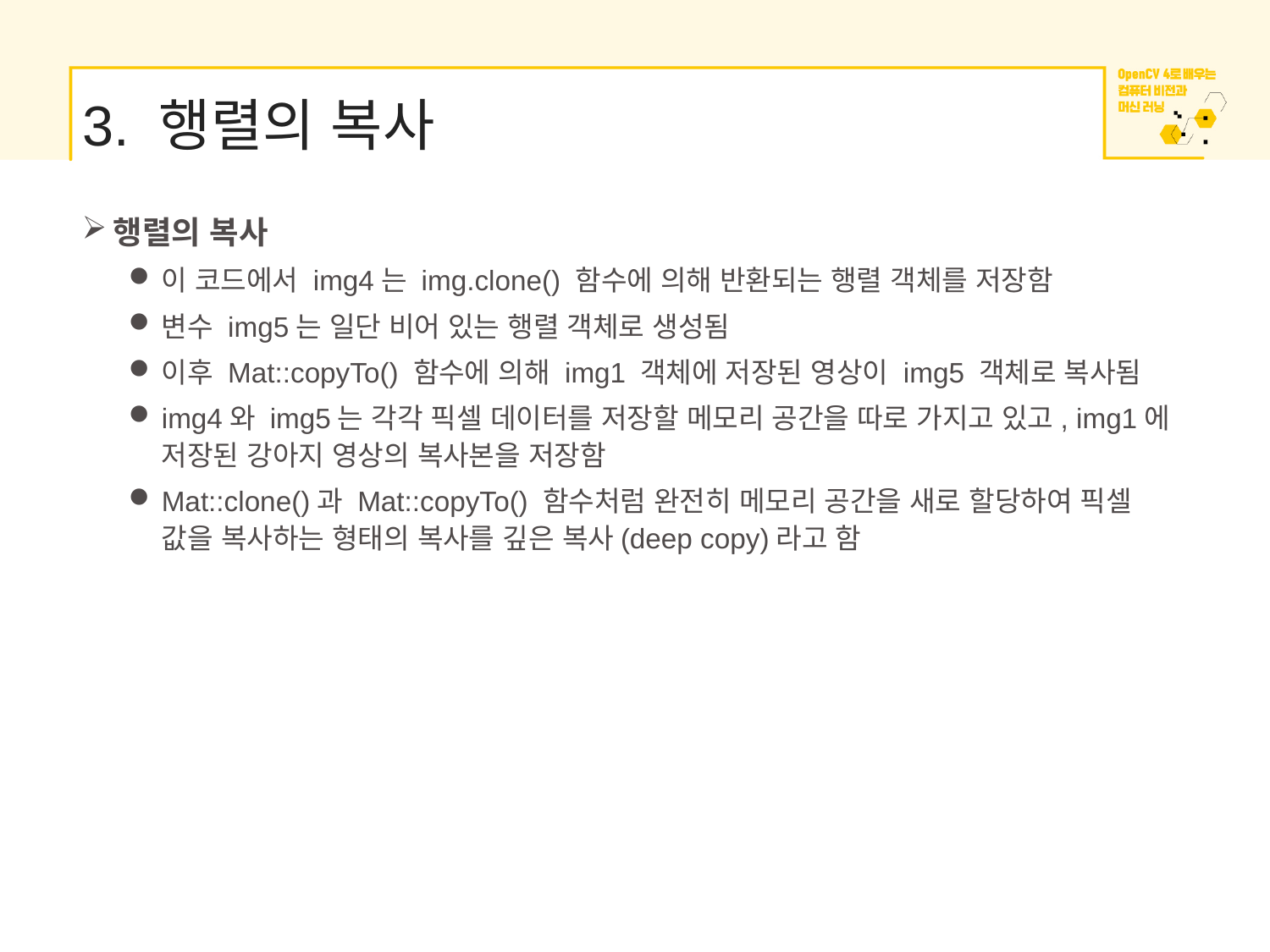

# 3. 행렬의 복사
행렬의 복사
이 코드에서 img4는 img.clone() 함수에 의해 반환되는 행렬 객체를 저장함
변수 img5는 일단 비어 있는 행렬 객체로 생성됨
이후 Mat::copyTo() 함수에 의해 img1 객체에 저장된 영상이 img5 객체로 복사됨
img4와 img5는 각각 픽셀 데이터를 저장할 메모리 공간을 따로 가지고 있고, img1에 저장된 강아지 영상의 복사본을 저장함
Mat::clone()과 Mat::copyTo() 함수처럼 완전히 메모리 공간을 새로 할당하여 픽셀 값을 복사하는 형태의 복사를 깊은 복사(deep copy)라고 함